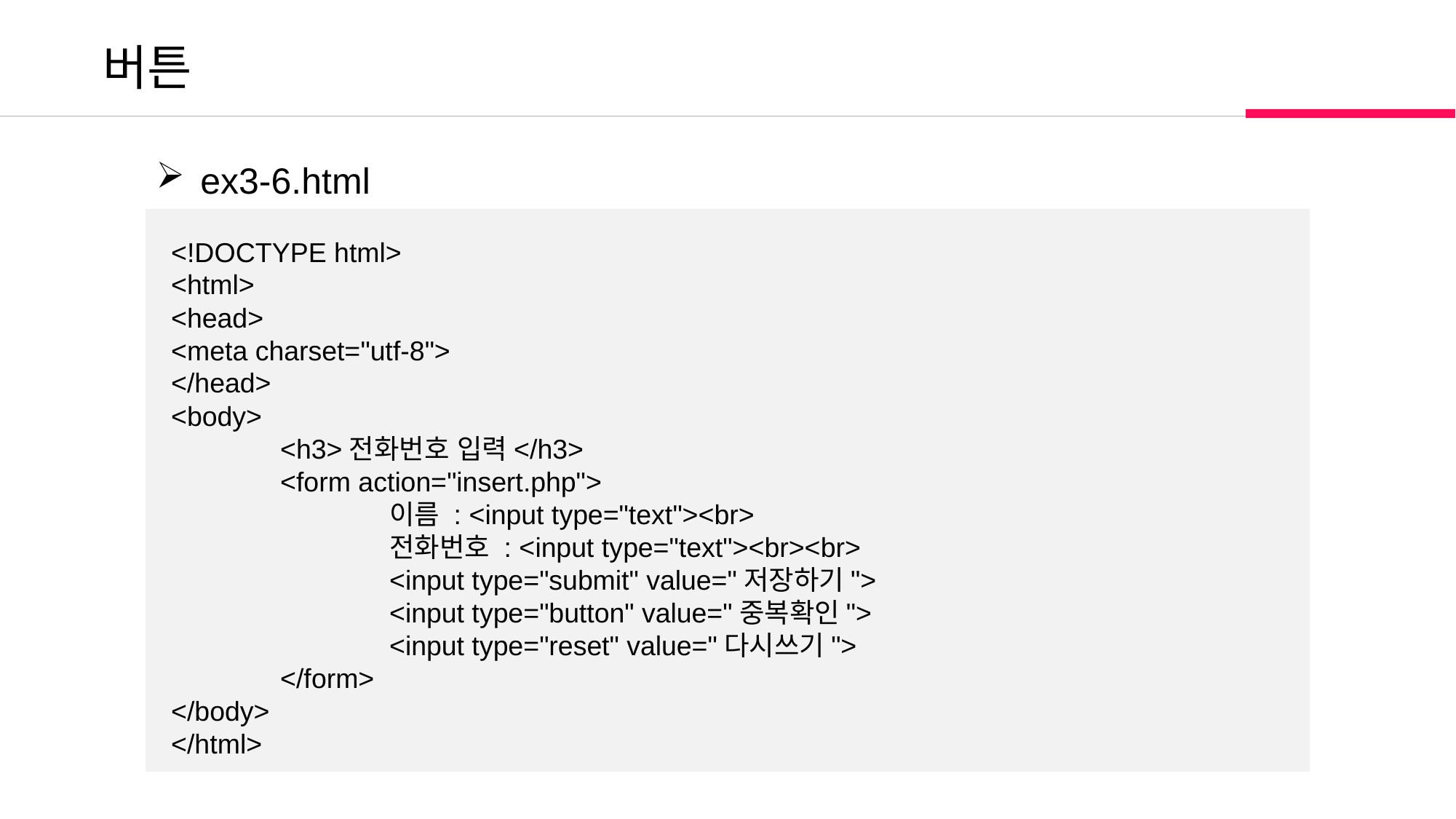

버튼

 ex3-6.html
<!DOCTYPE html>
<html>
<head>
<meta charset="utf-8">
</head>
<body>
	<h3>전화번호 입력</h3>
	<form action="insert.php">
		이름 : <input type="text"><br>
		전화번호 : <input type="text"><br><br>
		<input type="submit" value="저장하기">
		<input type="button" value="중복확인">
		<input type="reset" value="다시쓰기">
	</form>
</body>
</html>